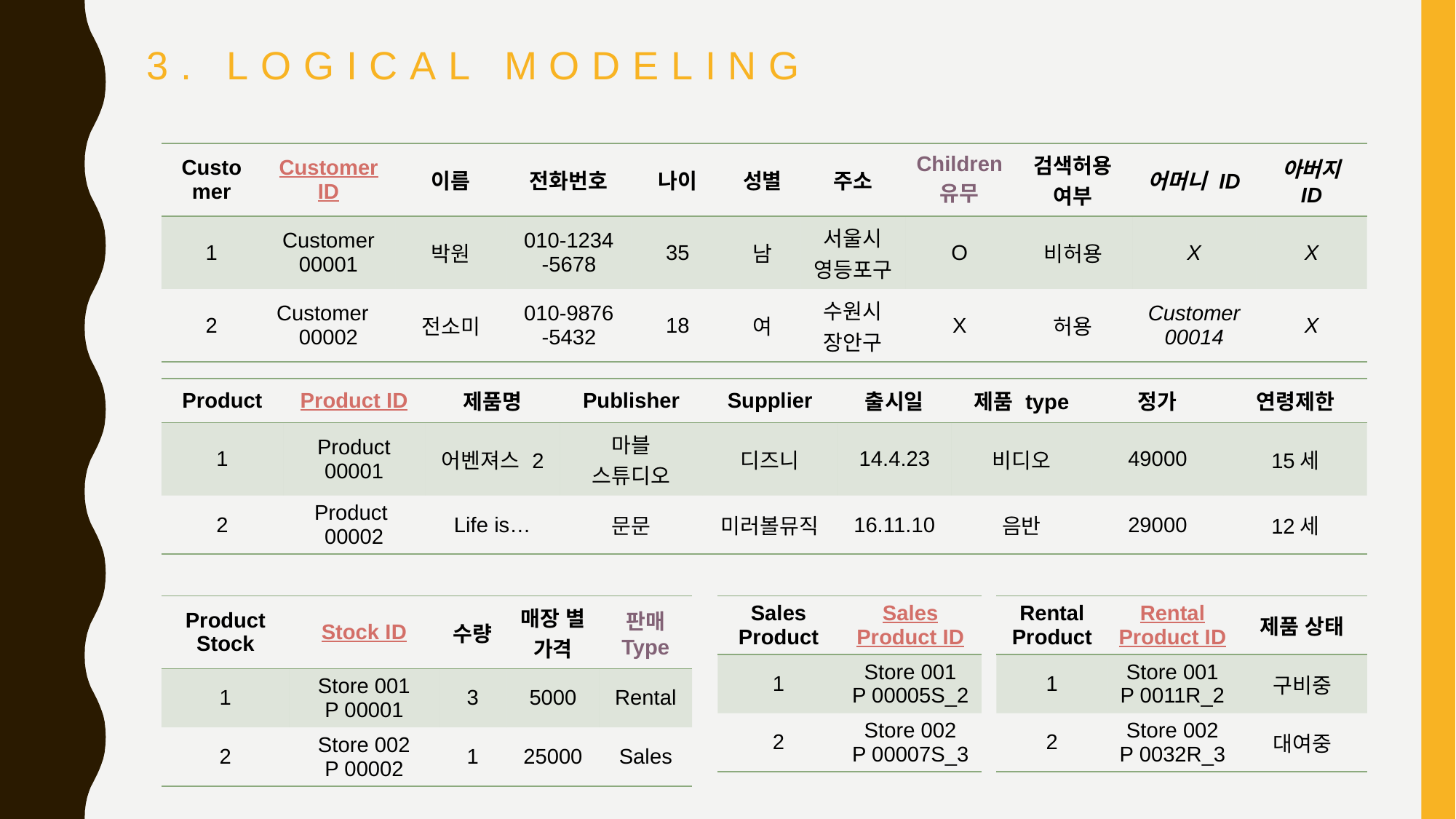

3. Logical modeling
| Customer | Customer ID | 이름 | 전화번호 | 나이 | 성별 | 주소 | Children 유무 | 검색허용 여부 | 어머니 ID | 아버지 ID |
| --- | --- | --- | --- | --- | --- | --- | --- | --- | --- | --- |
| 1 | Customer 00001 | 박원 | 010-1234 -5678 | 35 | 남 | 서울시 영등포구 | O | 비허용 | X | X |
| 2 | Customer 00002 | 전소미 | 010-9876 -5432 | 18 | 여 | 수원시 장안구 | X | 허용 | Customer 00014 | X |
| Product | Product ID | 제품명 | Publisher | Supplier | 출시일 | 제품 type | 정가 | 연령제한 |
| --- | --- | --- | --- | --- | --- | --- | --- | --- |
| 1 | Product 00001 | 어벤져스 2 | 마블 스튜디오 | 디즈니 | 14.4.23 | 비디오 | 49000 | 15세 |
| 2 | Product 00002 | Life is… | 문문 | 미러볼뮤직 | 16.11.10 | 음반 | 29000 | 12세 |
| Product Stock | Stock ID | 수량 | 매장 별 가격 | 판매 Type |
| --- | --- | --- | --- | --- |
| 1 | Store 001 P 00001 | 3 | 5000 | Rental |
| 2 | Store 002 P 00002 | 1 | 25000 | Sales |
| Sales Product | Sales Product ID |
| --- | --- |
| 1 | Store 001 P 00005S\_2 |
| 2 | Store 002 P 00007S\_3 |
| Rental Product | Rental Product ID | 제품 상태 |
| --- | --- | --- |
| 1 | Store 001 P 0011R\_2 | 구비중 |
| 2 | Store 002 P 0032R\_3 | 대여중 |